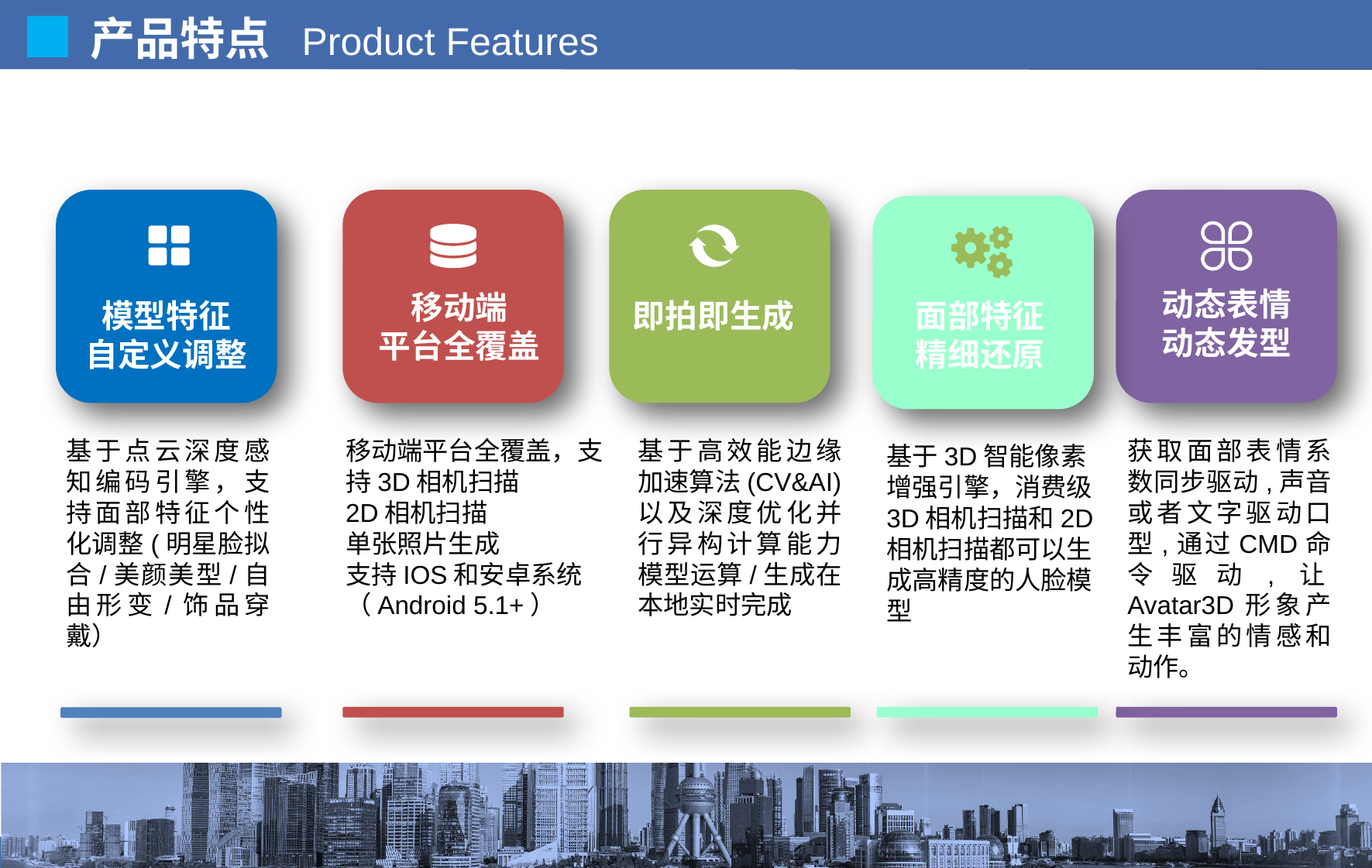

产品特点  Product Features

动态表情
动态发型
移动端
平台全覆盖
面部特征
精细还原
模型特征
自定义调整
即拍即生成
基于点云深度感知编码引擎，支持面部特征个性化调整(明星脸拟合/美颜美型/自由形变/饰品穿戴）
移动端平台全覆盖，支持3D相机扫描
2D相机扫描
单张照片生成
支持IOS和安卓系统
（Android 5.1+）
基于高效能边缘加速算法(CV&AI)以及深度优化并行异构计算能力模型运算/生成在本地实时完成
获取面部表情系数同步驱动,声音或者文字驱动口型,通过CMD命令驱动,让Avatar3D形象产生丰富的情感和动作。
基于3D智能像素增强引擎，消费级3D相机扫描和2D相机扫描都可以生成高精度的人脸模型